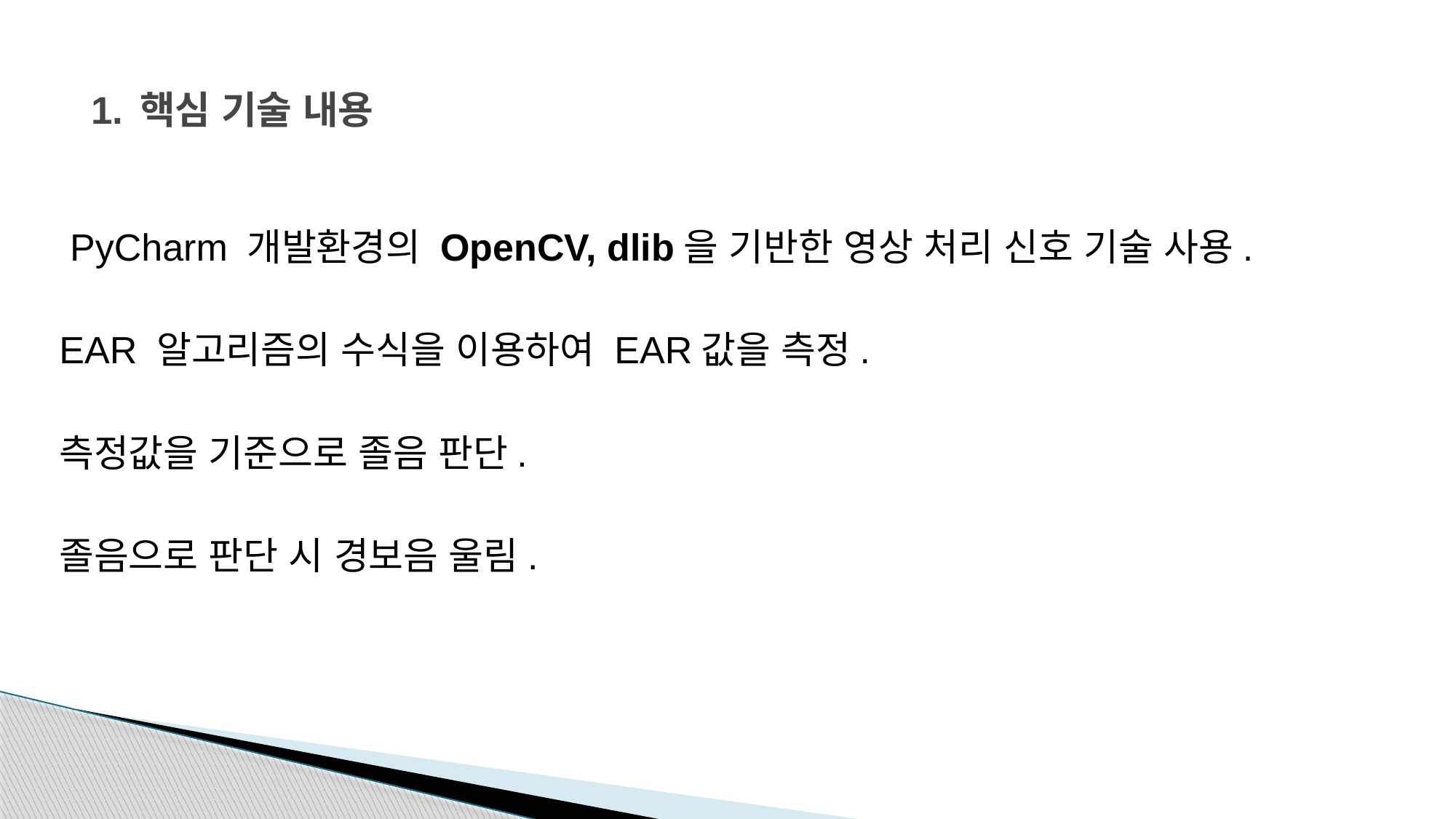

# 1. 핵심 기술 내용
 PyCharm 개발환경의 OpenCV, dlib을 기반한 영상 처리 신호 기술 사용.

EAR 알고리즘의 수식을 이용하여 EAR값을 측정.

측정값을 기준으로 졸음 판단.

졸음으로 판단 시 경보음 울림.